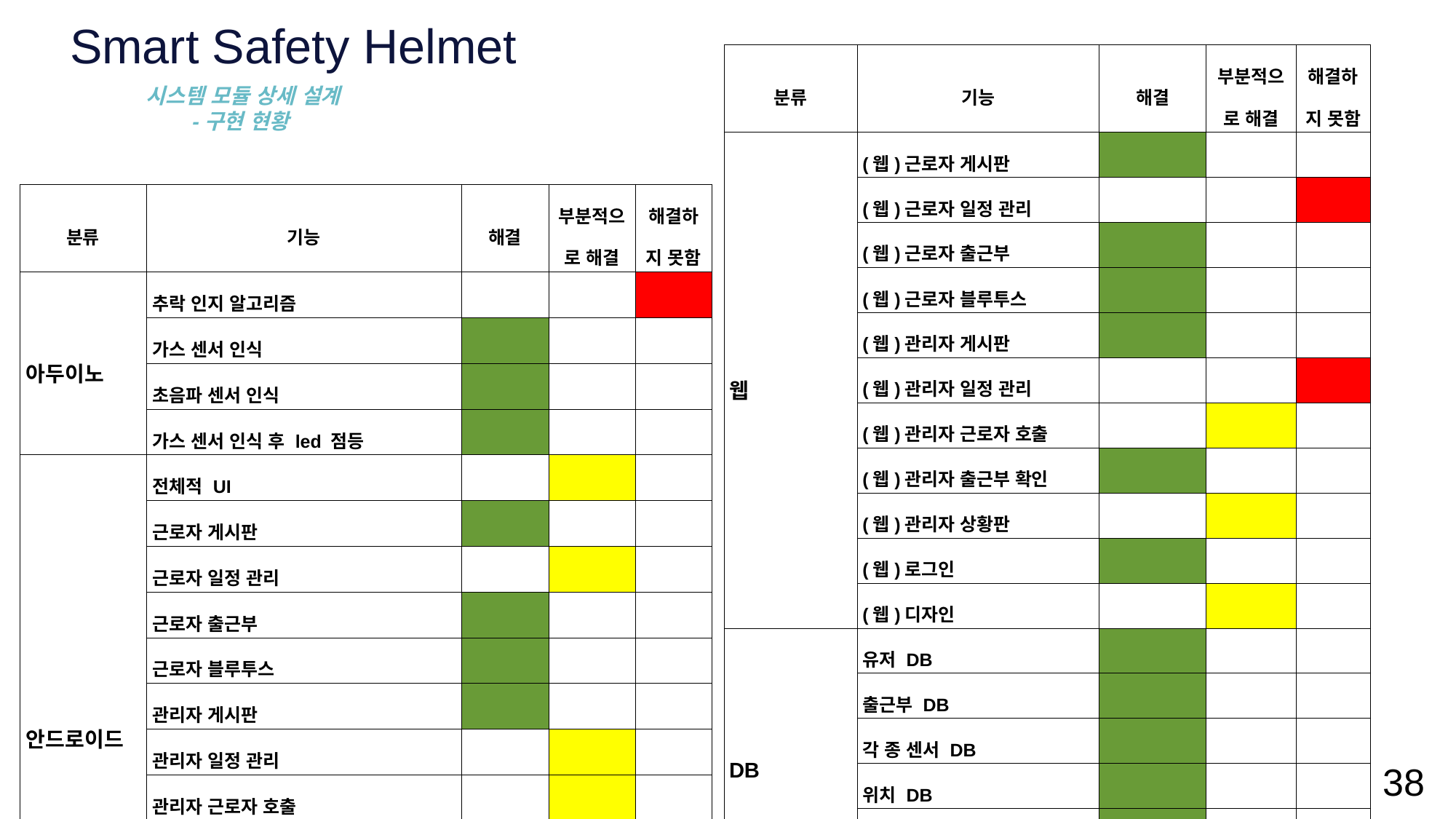

Smart Safety Helmet
| 분류 | 기능 | 해결 | 부분적으로 해결 | 해결하지 못함 |
| --- | --- | --- | --- | --- |
| 웹 | (웹)근로자 게시판 |  |  |  |
|  | (웹)근로자 일정 관리 |  |  |  |
|  | (웹)근로자 출근부 |  |  |  |
|  | (웹)근로자 블루투스 |  |  |  |
|  | (웹)관리자 게시판 |  |  |  |
|  | (웹)관리자 일정 관리 |  |  |  |
|  | (웹)관리자 근로자 호출 |  |  |  |
|  | (웹)관리자 출근부 확인 |  |  |  |
|  | (웹)관리자 상황판 |  |  |  |
|  | (웹)로그인 |  |  |  |
|  | (웹)디자인 |  |  |  |
| DB | 유저 DB |  |  |  |
|  | 출근부 DB |  |  |  |
|  | 각 종 센서 DB |  |  |  |
|  | 위치 DB |  |  |  |
|  | 게시판 DB |  |  |  |
|  | 일정관리 DB |  |  |  |
| 서버 | cafe24/사설 주소 구입 |  |  |  |
| 하드웨어 | 헬맷 연결 |  |  |  |
| 연결 | 아두이노 안드로이드 |  |  |  |
 시스템 모듈 상세 설계
 -구현 현황
| 분류 | 기능 | 해결 | 부분적으로 해결 | 해결하지 못함 |
| --- | --- | --- | --- | --- |
| 아두이노 | 추락 인지 알고리즘 |  |  |  |
|  | 가스 센서 인식 |  |  |  |
|  | 초음파 센서 인식 |  |  |  |
|  | 가스 센서 인식 후 led 점등 |  |  |  |
| 안드로이드 | 전체적 UI |  |  |  |
|  | 근로자 게시판 |  |  |  |
|  | 근로자 일정 관리 |  |  |  |
|  | 근로자 출근부 |  |  |  |
|  | 근로자 블루투스 |  |  |  |
|  | 관리자 게시판 |  |  |  |
|  | 관리자 일정 관리 |  |  |  |
|  | 관리자 근로자 호출 |  |  |  |
|  | 관리자 출근부 확인 |  |  |  |
|  | 관리자 상황판 |  |  |  |
|  | 생명 주기 에러 문제 |  |  |  |
|  | 로그인 |  |  |  |

38